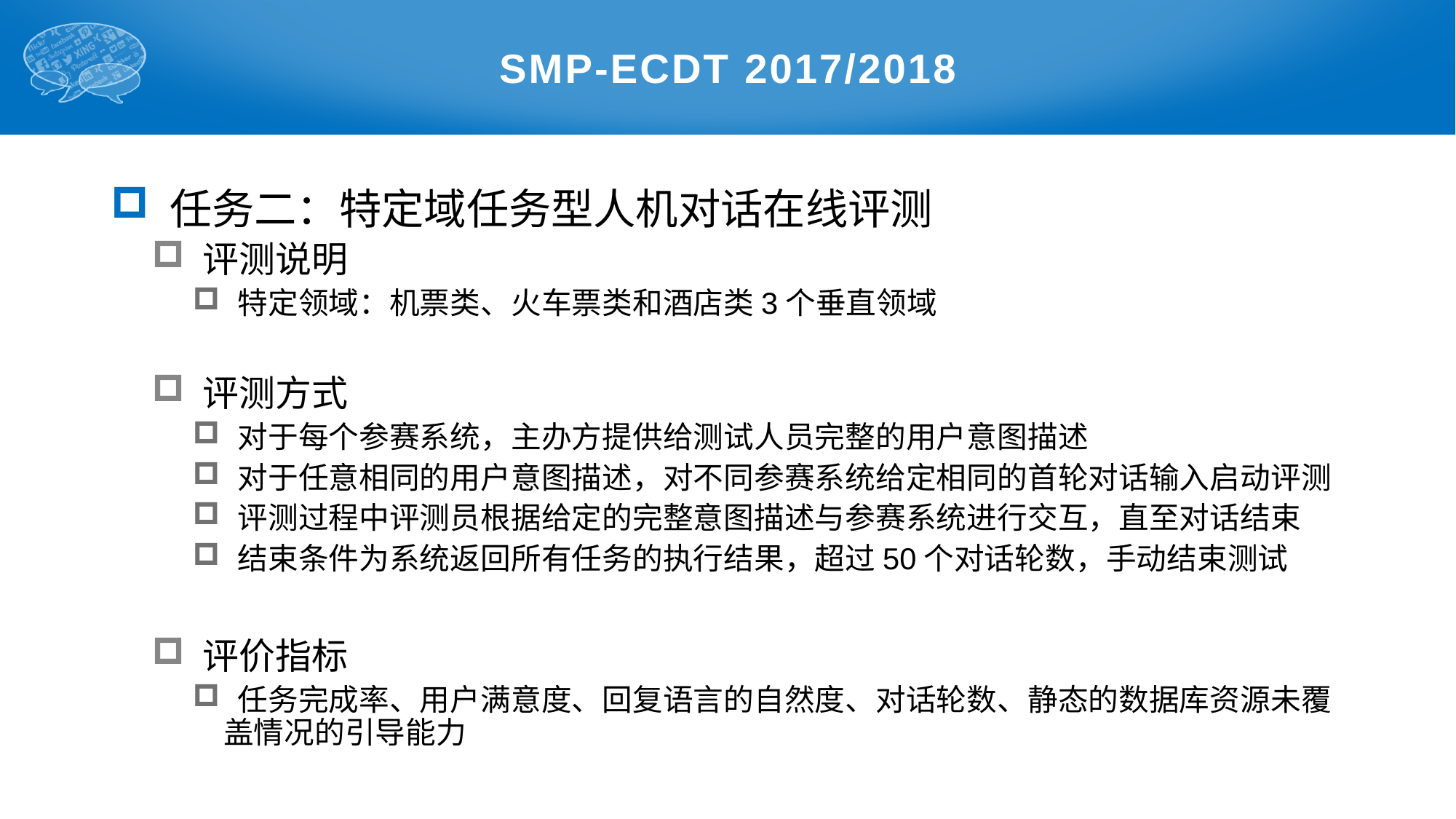

# SMP-ECDT 2017/2018
 任务二：特定域任务型人机对话在线评测
 评测说明
 特定领域：机票类、火车票类和酒店类3个垂直领域

 评测方式
 对于每个参赛系统，主办方提供给测试人员完整的用户意图描述
 对于任意相同的用户意图描述，对不同参赛系统给定相同的首轮对话输入启动评测
 评测过程中评测员根据给定的完整意图描述与参赛系统进行交互，直至对话结束
 结束条件为系统返回所有任务的执行结果，超过50个对话轮数，手动结束测试

 评价指标
 任务完成率、用户满意度、回复语言的自然度、对话轮数、静态的数据库资源未覆盖情况的引导能力